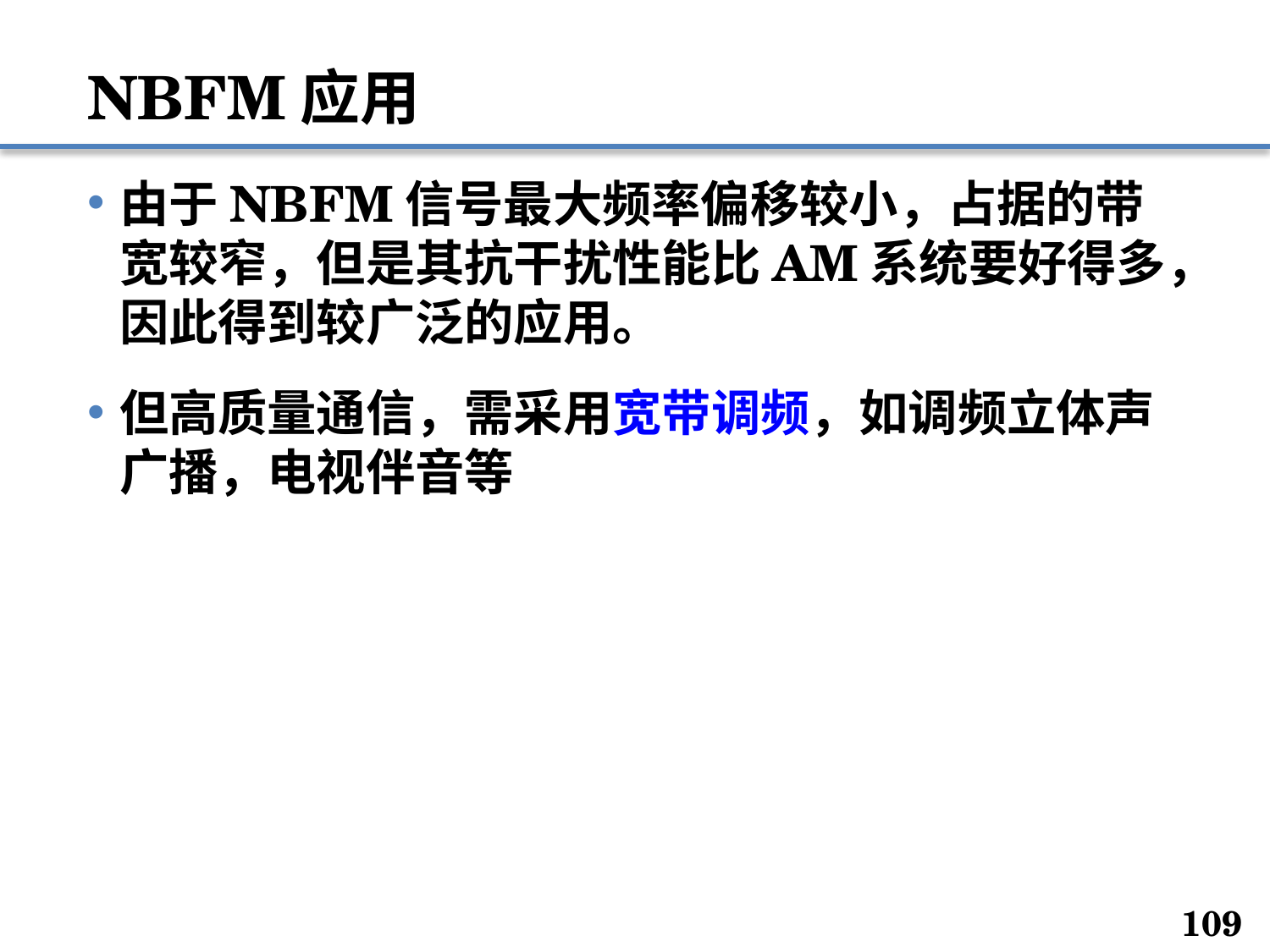

# NBFM应用
由于NBFM信号最大频率偏移较小，占据的带宽较窄，但是其抗干扰性能比AM系统要好得多，因此得到较广泛的应用。
但高质量通信，需采用宽带调频，如调频立体声广播，电视伴音等
109